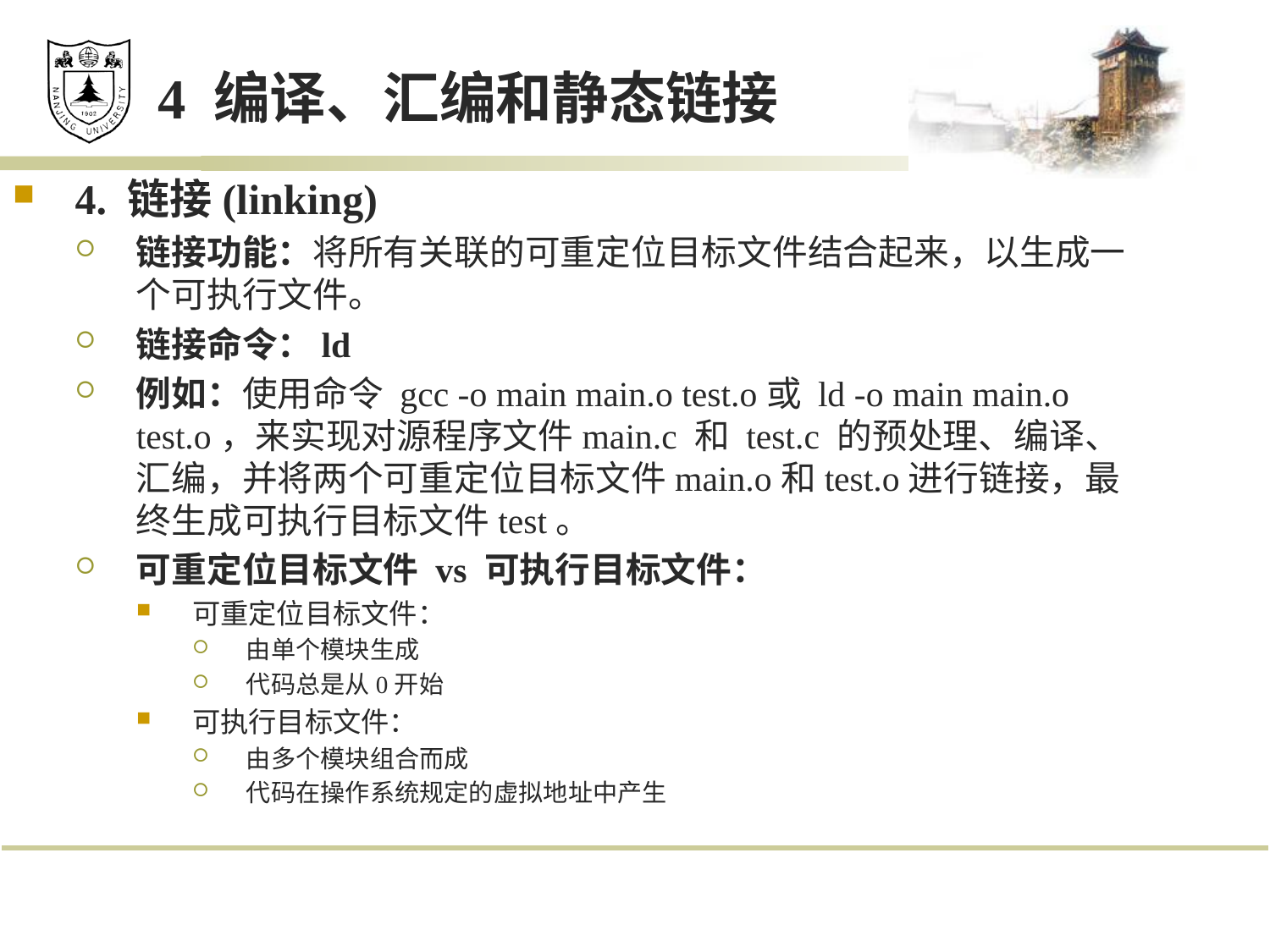

# 4 编译、汇编和静态链接
4. 链接(linking)
链接功能：将所有关联的可重定位目标文件结合起来，以生成一个可执行文件。
链接命令：ld
例如：使用命令 gcc -o main main.o test.o或 ld -o main main.o test.o，来实现对源程序文件main.c 和 test.c 的预处理、编译、汇编，并将两个可重定位目标文件main.o和test.o进行链接，最终生成可执行目标文件test。
可重定位目标文件 vs 可执行目标文件：
可重定位目标文件：
由单个模块生成
代码总是从0开始
可执行目标文件：
由多个模块组合而成
代码在操作系统规定的虚拟地址中产生